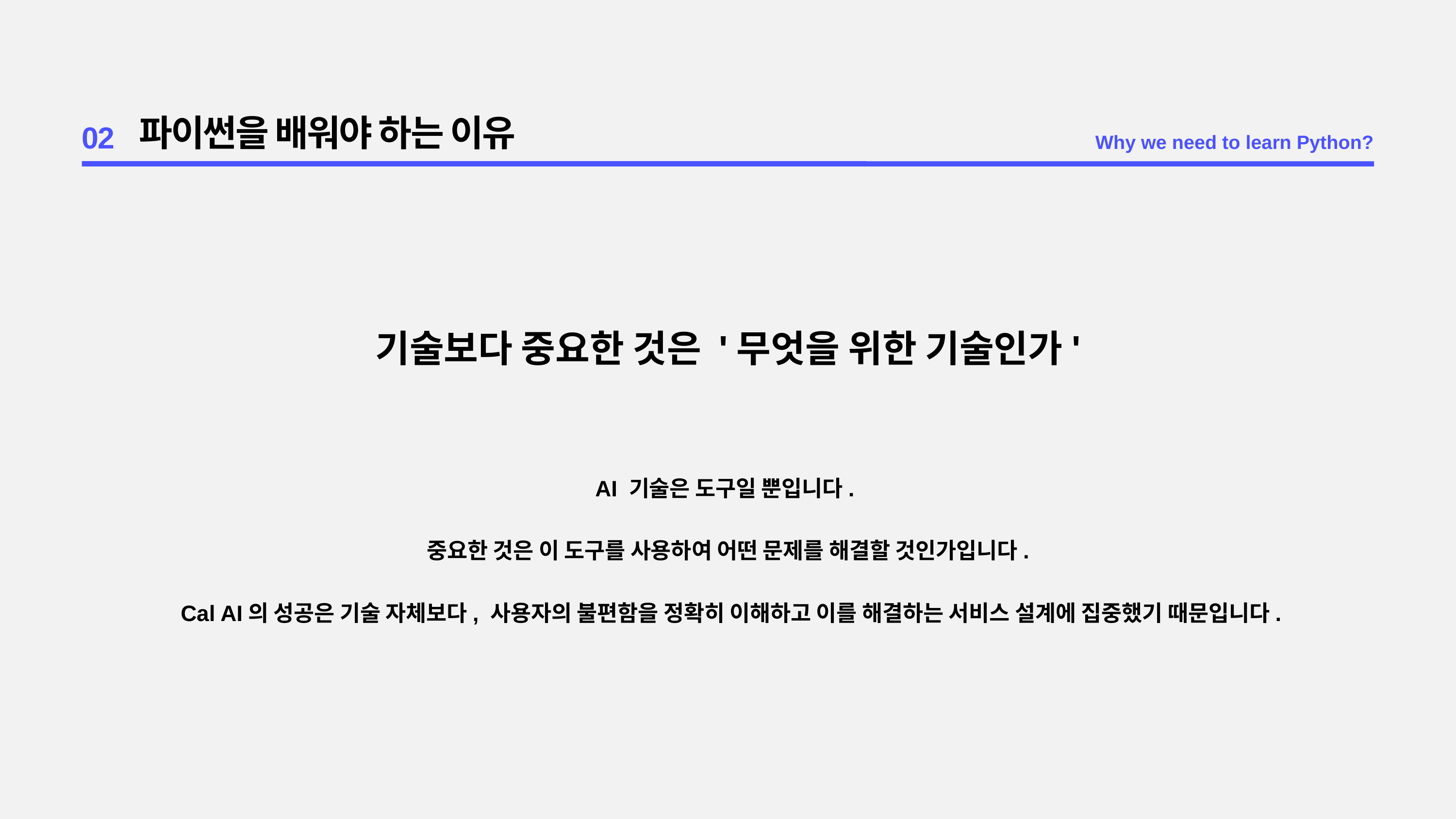

02
파이썬을 배워야 하는 이유
Why we need to learn Python?

기술보다 중요한 것은 '무엇을 위한 기술인가'
AI 기술은 도구일 뿐입니다.

중요한 것은 이 도구를 사용하여 어떤 문제를 해결할 것인가입니다.

Cal AI의 성공은 기술 자체보다, 사용자의 불편함을 정확히 이해하고 이를 해결하는 서비스 설계에 집중했기 때문입니다.